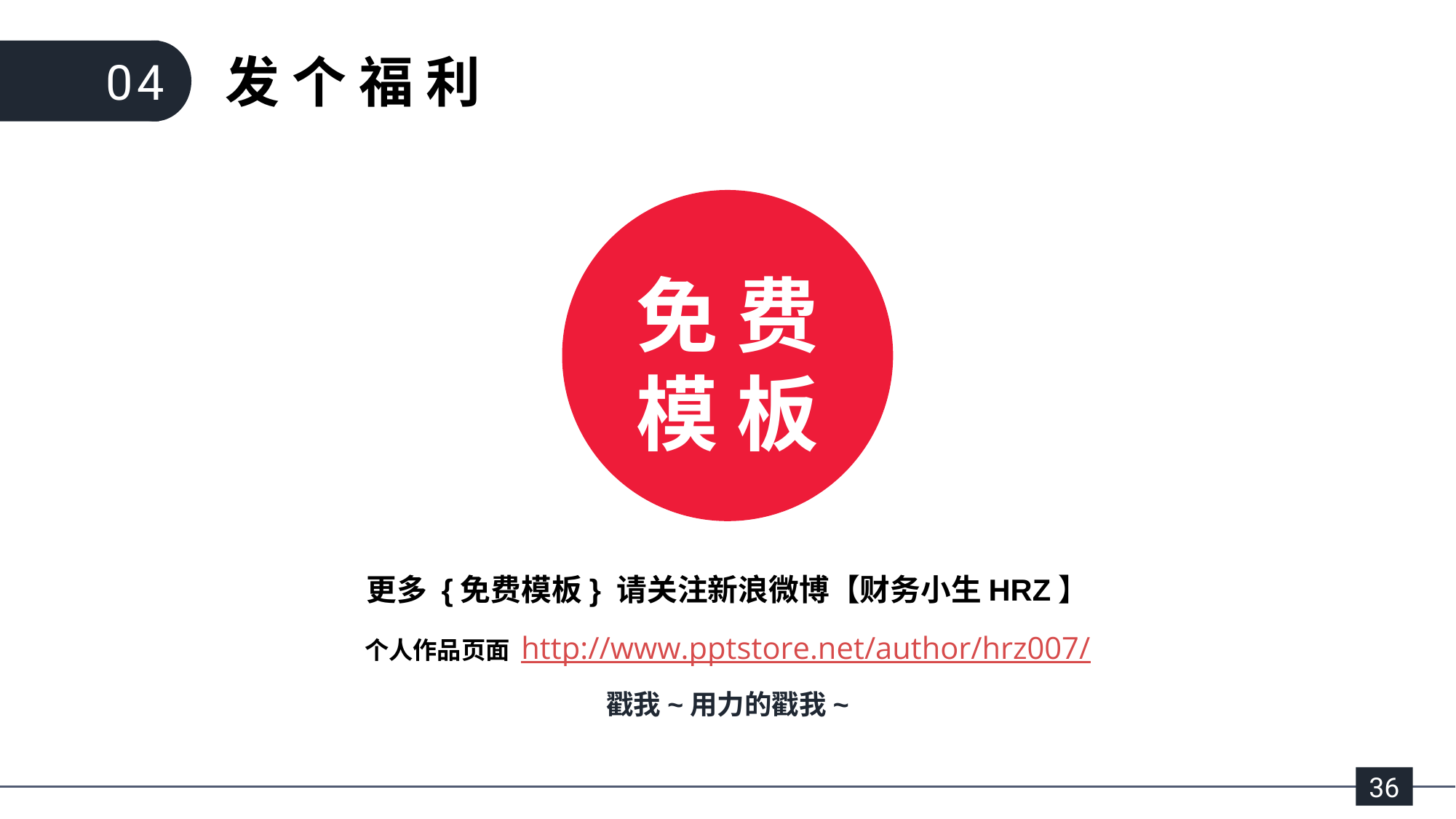

发 个 福 利
04

免 费模 板
更多 {免费模板} 请关注新浪微博【财务小生HRZ】
个人作品页面 http://www.pptstore.net/author/hrz007/
戳我~用力的戳我~
36